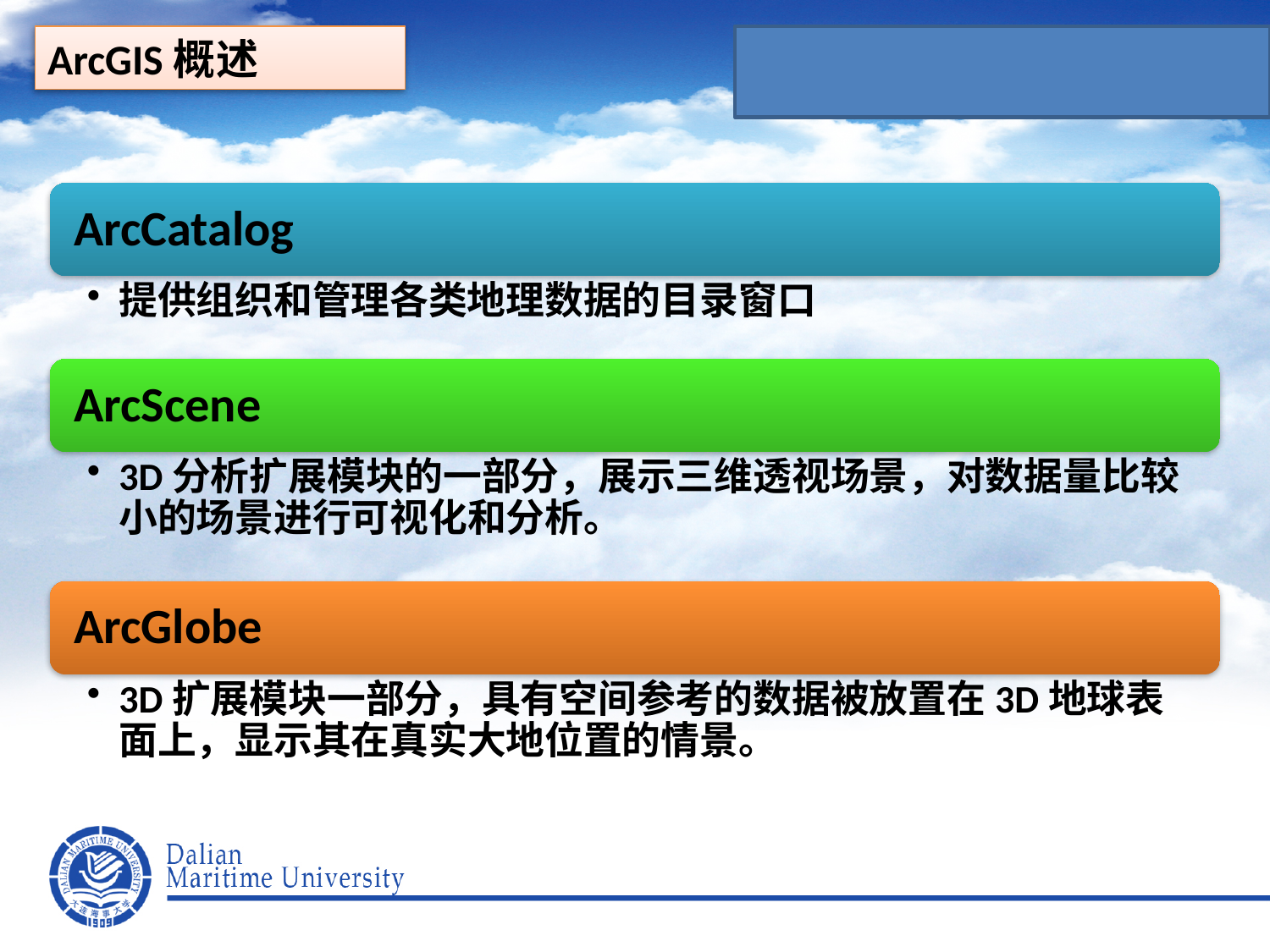

ArcGIS概述
ArcCatalog
提供组织和管理各类地理数据的目录窗口
ArcScene
3D分析扩展模块的一部分，展示三维透视场景，对数据量比较小的场景进行可视化和分析。
ArcGlobe
3D扩展模块一部分，具有空间参考的数据被放置在3D地球表面上，显示其在真实大地位置的情景。